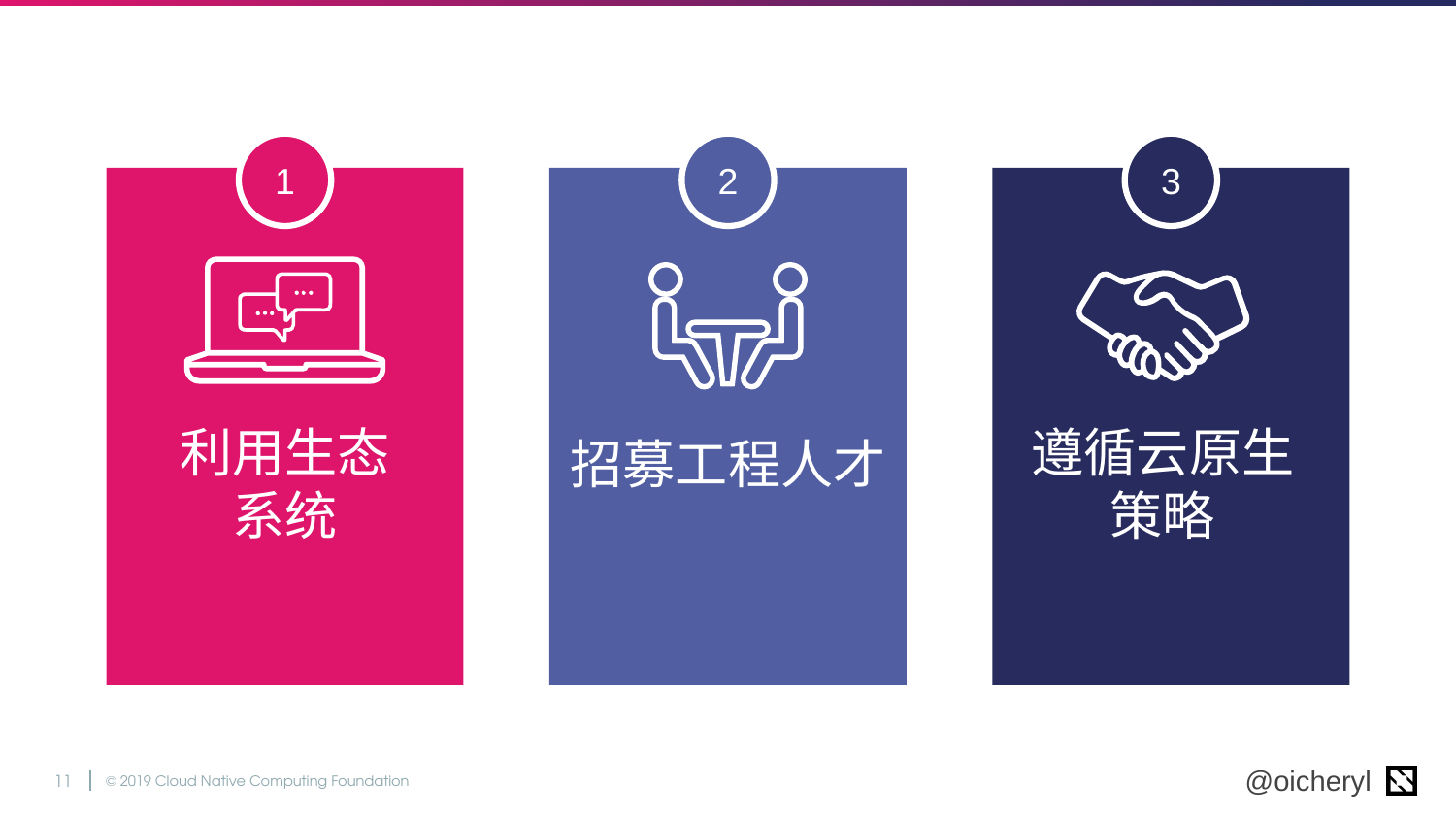

1
2
3

利用生态
系统
遵循云原生策略
招募工程人才